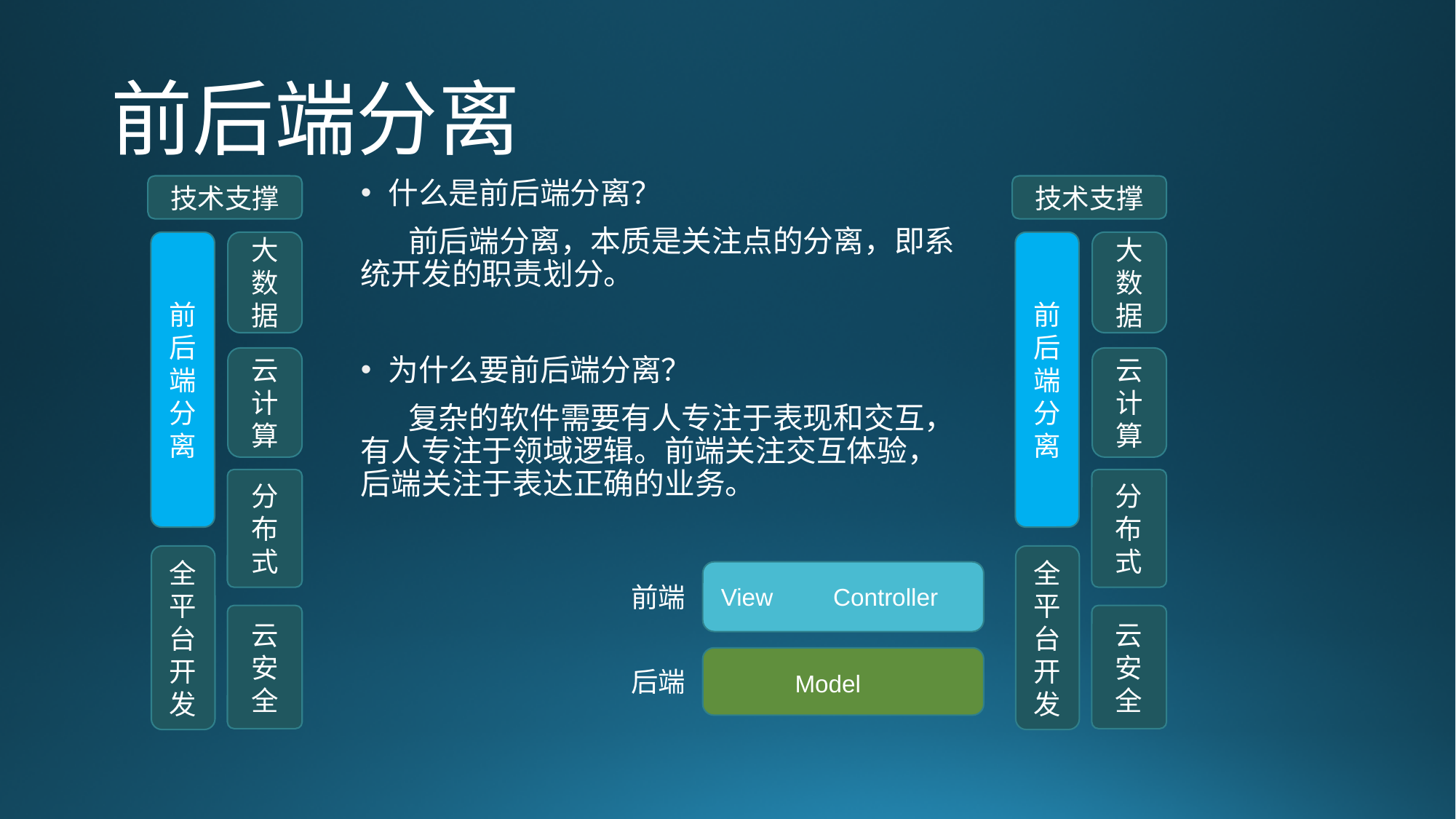

# 前后端分离
什么是前后端分离？
      前后端分离，本质是关注点的分离，即系统开发的职责划分。

为什么要前后端分离？
      复杂的软件需要有人专注于表现和交互，有人专注于领域逻辑。前端关注交互体验，后端关注于表达正确的业务。
技术支撑
前后端分离
大数据
云计算
分布式
全平台开发
云安全
技术支撑
前后端分离
大数据
云计算
分布式
全平台开发
云安全
View         Controller
前端
Model
后端